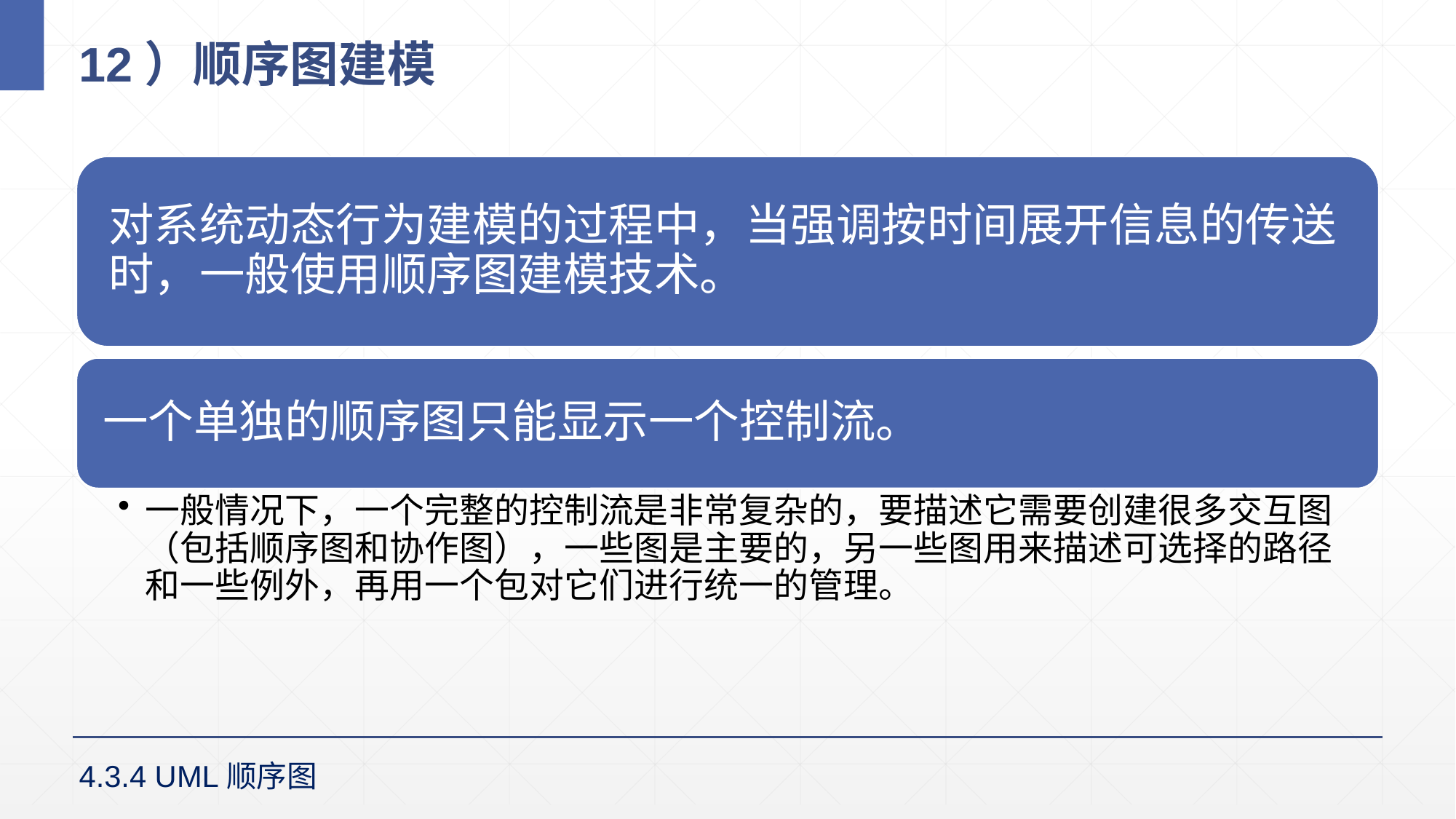

# 12）顺序图建模
对系统动态行为建模的过程中，当强调按时间展开信息的传送时，一般使用顺序图建模技术。
一个单独的顺序图只能显示一个控制流。
一般情况下，一个完整的控制流是非常复杂的，要描述它需要创建很多交互图（包括顺序图和协作图），一些图是主要的，另一些图用来描述可选择的路径和一些例外，再用一个包对它们进行统一的管理。
4.3.4 UML顺序图